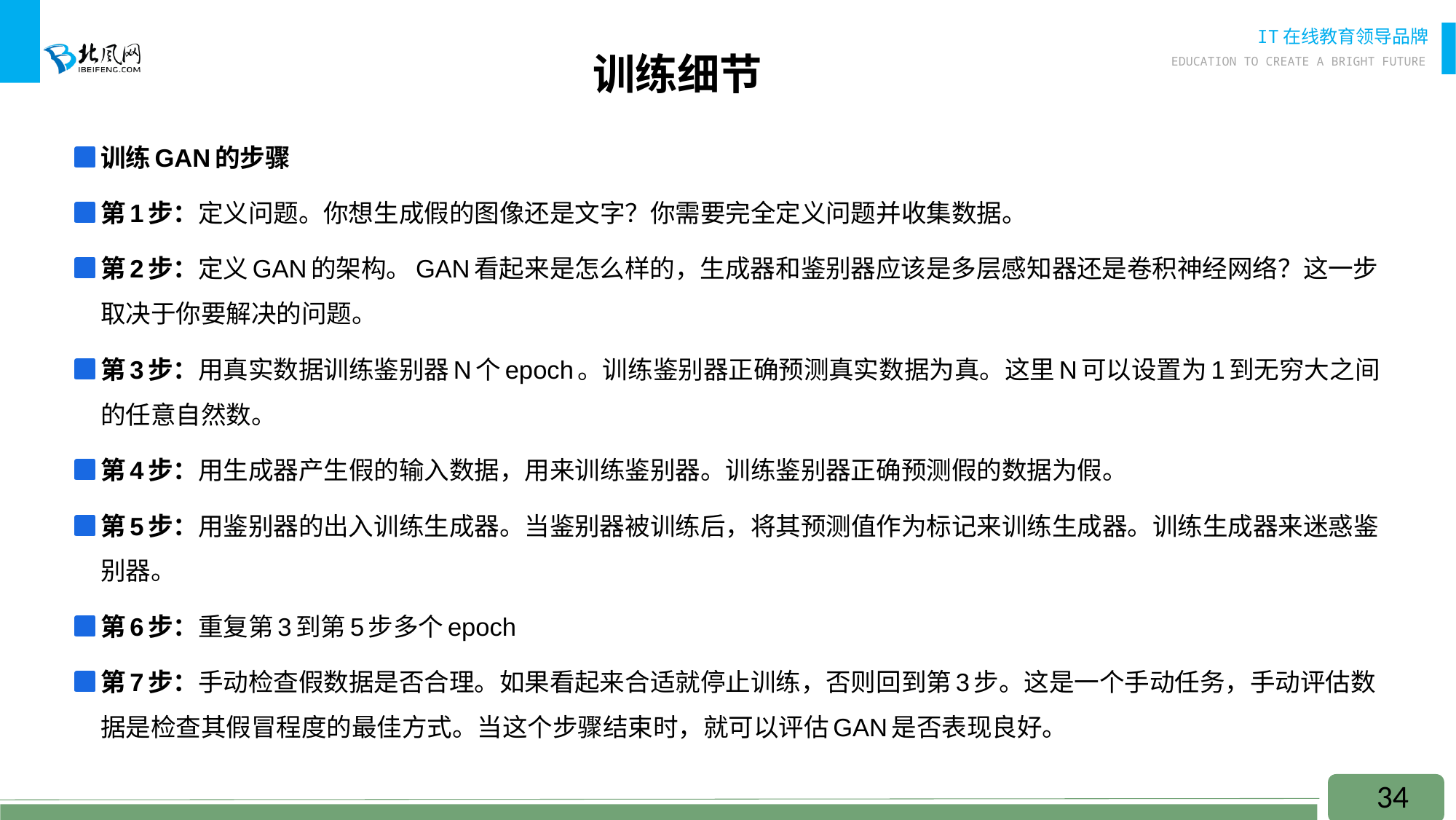

# 训练细节
训练GAN的步骤
第1步：定义问题。你想生成假的图像还是文字？你需要完全定义问题并收集数据。
第2步：定义GAN的架构。GAN看起来是怎么样的，生成器和鉴别器应该是多层感知器还是卷积神经网络？这一步取决于你要解决的问题。
第3步：用真实数据训练鉴别器N个epoch。训练鉴别器正确预测真实数据为真。这里N可以设置为1到无穷大之间的任意自然数。
第4步：用生成器产生假的输入数据，用来训练鉴别器。训练鉴别器正确预测假的数据为假。
第5步：用鉴别器的出入训练生成器。当鉴别器被训练后，将其预测值作为标记来训练生成器。训练生成器来迷惑鉴别器。
第6步：重复第3到第5步多个epoch
第7步：手动检查假数据是否合理。如果看起来合适就停止训练，否则回到第3步。这是一个手动任务，手动评估数据是检查其假冒程度的最佳方式。当这个步骤结束时，就可以评估GAN是否表现良好。